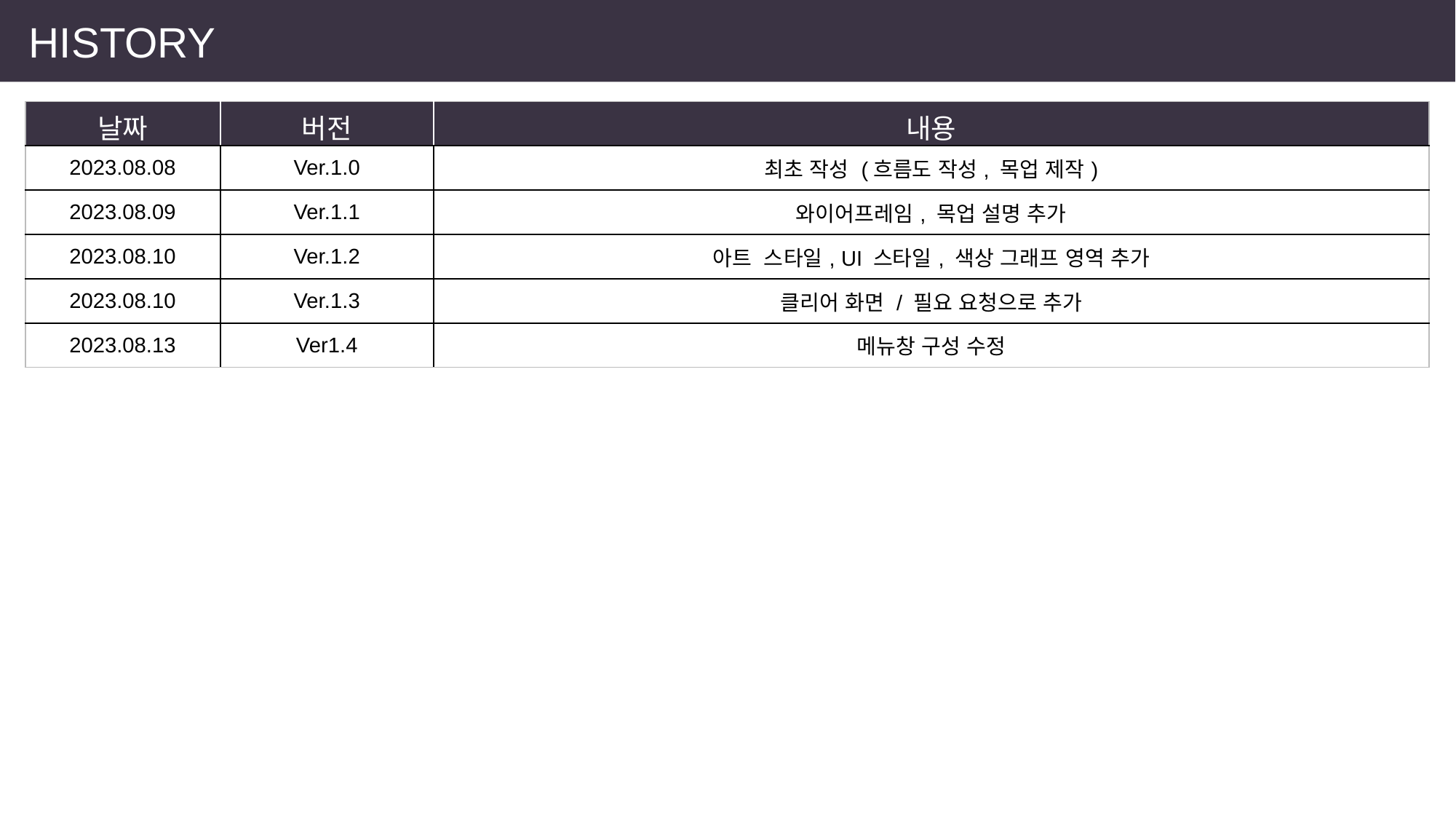

HISTORY
| 날짜 | 버전 | 내용 |
| --- | --- | --- |
| 2023.08.08 | Ver.1.0 | 최초 작성 (흐름도 작성, 목업 제작) |
| 2023.08.09 | Ver.1.1 | 와이어프레임, 목업 설명 추가 |
| 2023.08.10 | Ver.1.2 | 아트 스타일, UI 스타일, 색상 그래프 영역 추가 |
| 2023.08.10 | Ver.1.3 | 클리어 화면 / 필요 요청으로 추가 |
| 2023.08.13 | Ver1.4 | 메뉴창 구성 수정 |